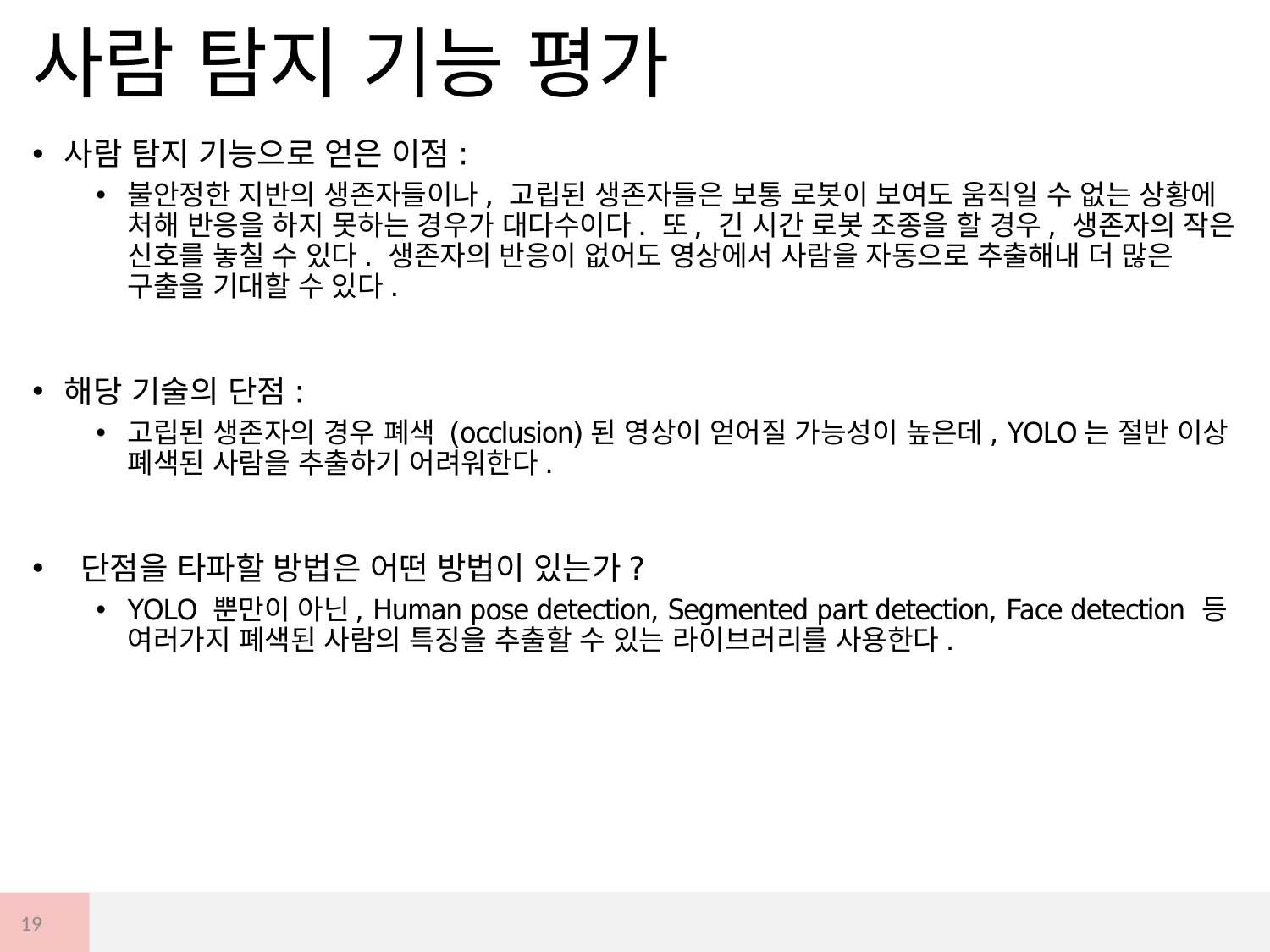

# 사람 탐지 기능 평가
사람 탐지 기능으로 얻은 이점:
불안정한 지반의 생존자들이나, 고립된 생존자들은 보통 로봇이 보여도 움직일 수 없는 상황에 처해 반응을 하지 못하는 경우가 대다수이다. 또, 긴 시간 로봇 조종을 할 경우, 생존자의 작은 신호를 놓칠 수 있다. 생존자의 반응이 없어도 영상에서 사람을 자동으로 추출해내 더 많은 구출을 기대할 수 있다.

해당 기술의 단점:
고립된 생존자의 경우 폐색 (occlusion)된 영상이 얻어질 가능성이 높은데, YOLO는 절반 이상 폐색된 사람을 추출하기 어려워한다.

 단점을 타파할 방법은 어떤 방법이 있는가?
YOLO 뿐만이 아닌, Human pose detection, Segmented part detection, Face detection 등 여러가지 폐색된 사람의 특징을 추출할 수 있는 라이브러리를 사용한다.

19